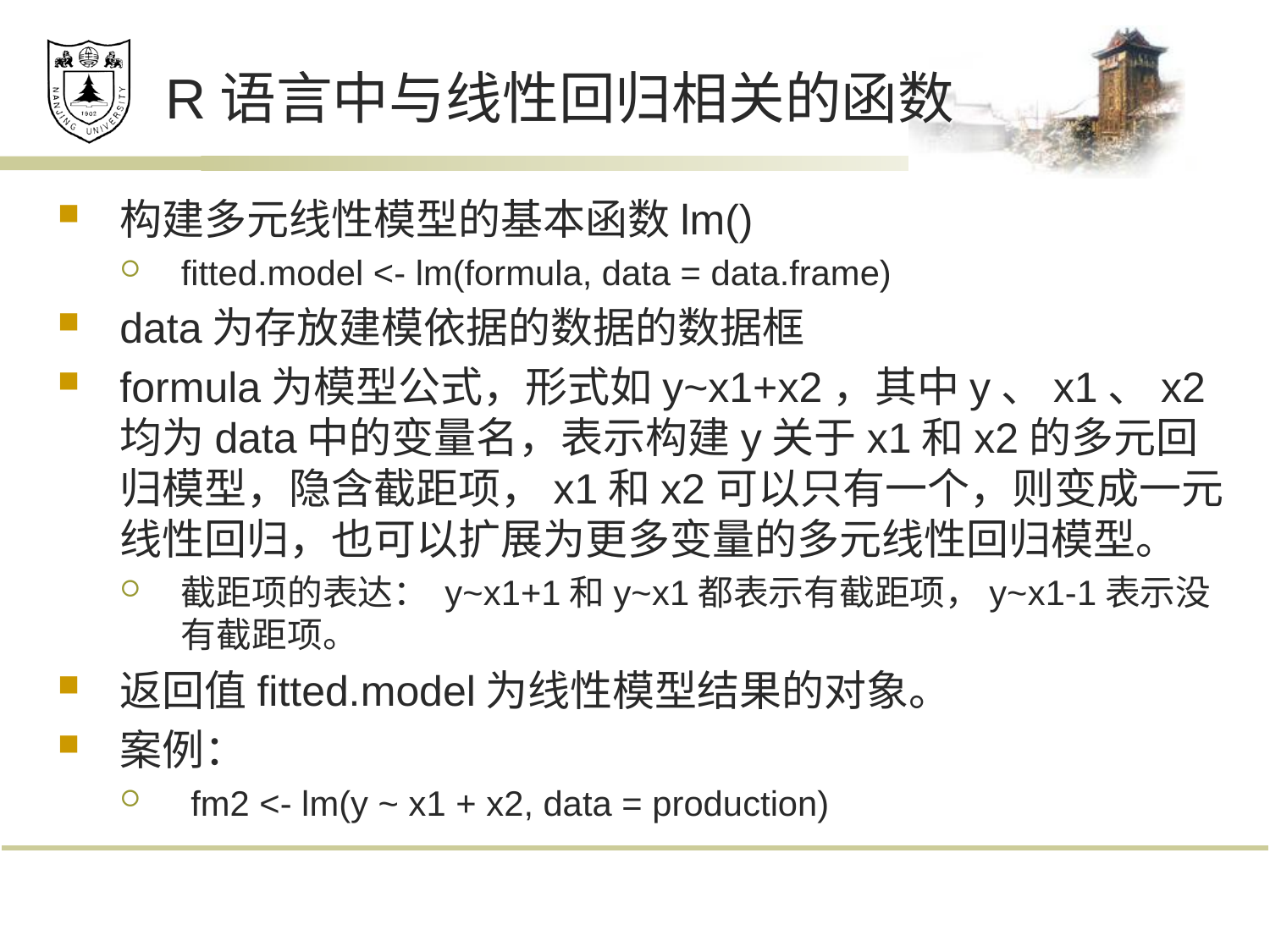

# R语言中与线性回归相关的函数
构建多元线性模型的基本函数lm()
fitted.model <- lm(formula, data = data.frame)
data为存放建模依据的数据的数据框
formula为模型公式，形式如y~x1+x2，其中y、x1、x2均为data中的变量名，表示构建y关于x1和x2的多元回归模型，隐含截距项，x1和x2可以只有一个，则变成一元线性回归，也可以扩展为更多变量的多元线性回归模型。
截距项的表达： y~x1+1和y~x1都表示有截距项，y~x1-1表示没有截距项。
返回值fitted.model为线性模型结果的对象。
案例：
 fm2 <- lm(y ~ x1 + x2, data = production)